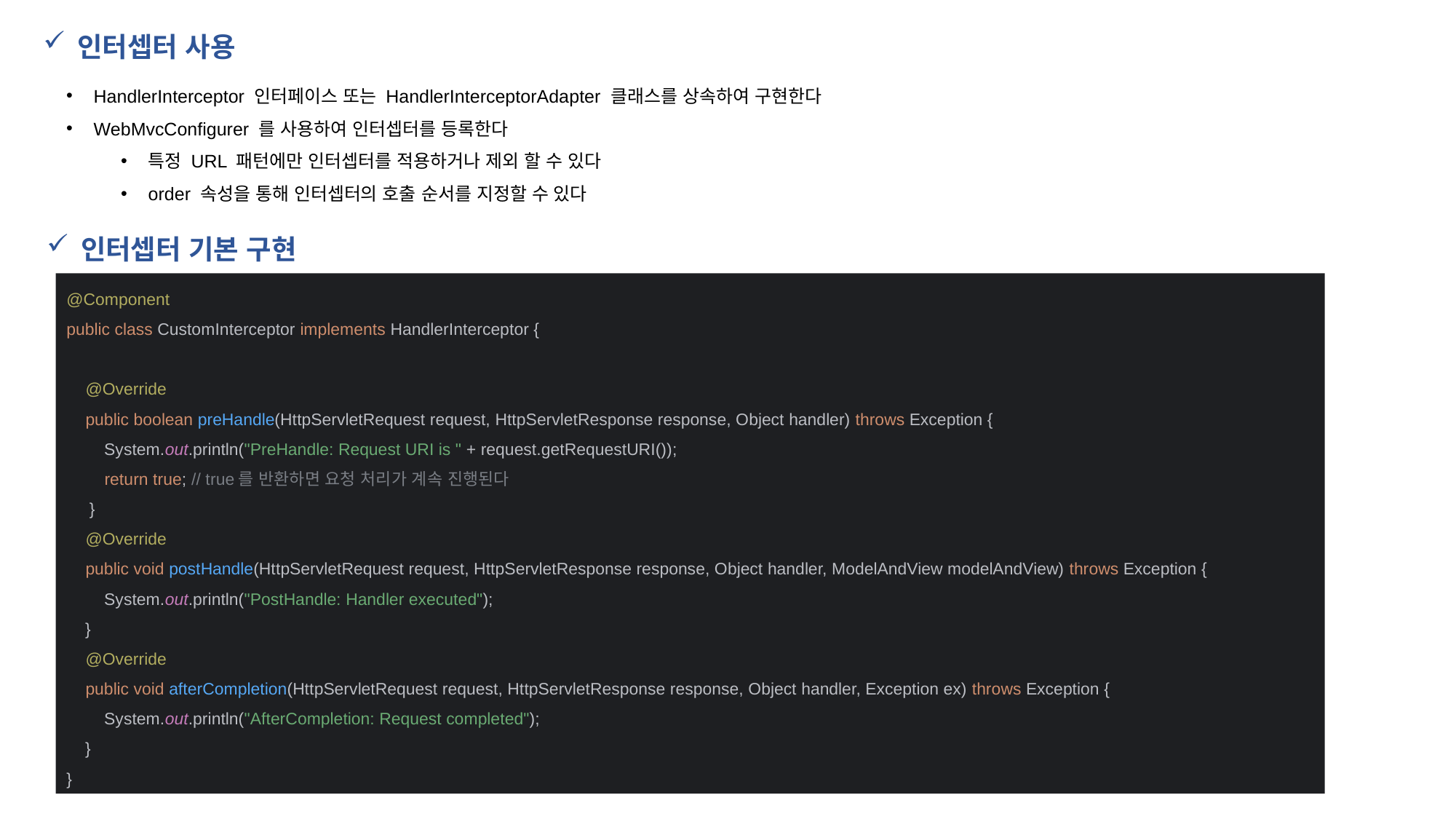

인터셉터 사용
HandlerInterceptor 인터페이스 또는 HandlerInterceptorAdapter 클래스를 상속하여 구현한다
WebMvcConfigurer 를 사용하여 인터셉터를 등록한다
특정 URL 패턴에만 인터셉터를 적용하거나 제외 할 수 있다
order 속성을 통해 인터셉터의 호출 순서를 지정할 수 있다
인터셉터 기본 구현
@Component
public class CustomInterceptor implements HandlerInterceptor {
    @Override
    public boolean preHandle(HttpServletRequest request, HttpServletResponse response, Object handler) throws Exception {
        System.out.println("PreHandle: Request URI is " + request.getRequestURI());
        return true; // true를 반환하면 요청 처리가 계속 진행된다
    }
    @Override
    public void postHandle(HttpServletRequest request, HttpServletResponse response, Object handler, ModelAndView modelAndView) throws Exception {
        System.out.println("PostHandle: Handler executed");
    }
    @Override
    public void afterCompletion(HttpServletRequest request, HttpServletResponse response, Object handler, Exception ex) throws Exception {
        System.out.println("AfterCompletion: Request completed");
    }
}